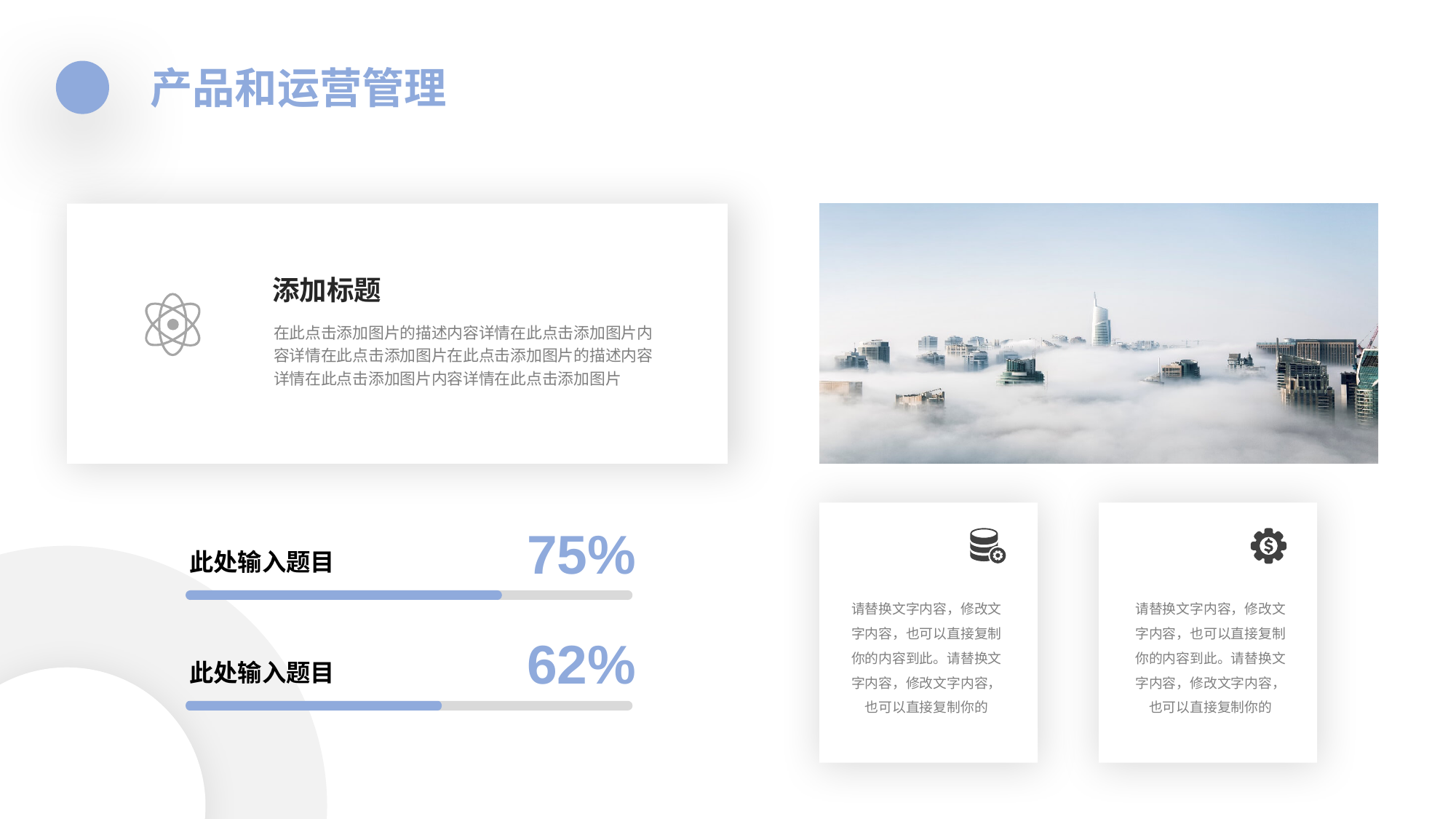

产品和运营管理

添加标题

在此点击添加图片的描述内容详情在此点击添加图片内容详情在此点击添加图片在此点击添加图片的描述内容详情在此点击添加图片内容详情在此点击添加图片

75%
此处输入题目

请替换文字内容，修改文字内容，也可以直接复制你的内容到此。请替换文字内容，修改文字内容，也可以直接复制你的
请替换文字内容，修改文字内容，也可以直接复制你的内容到此。请替换文字内容，修改文字内容，也可以直接复制你的
62%
此处输入题目